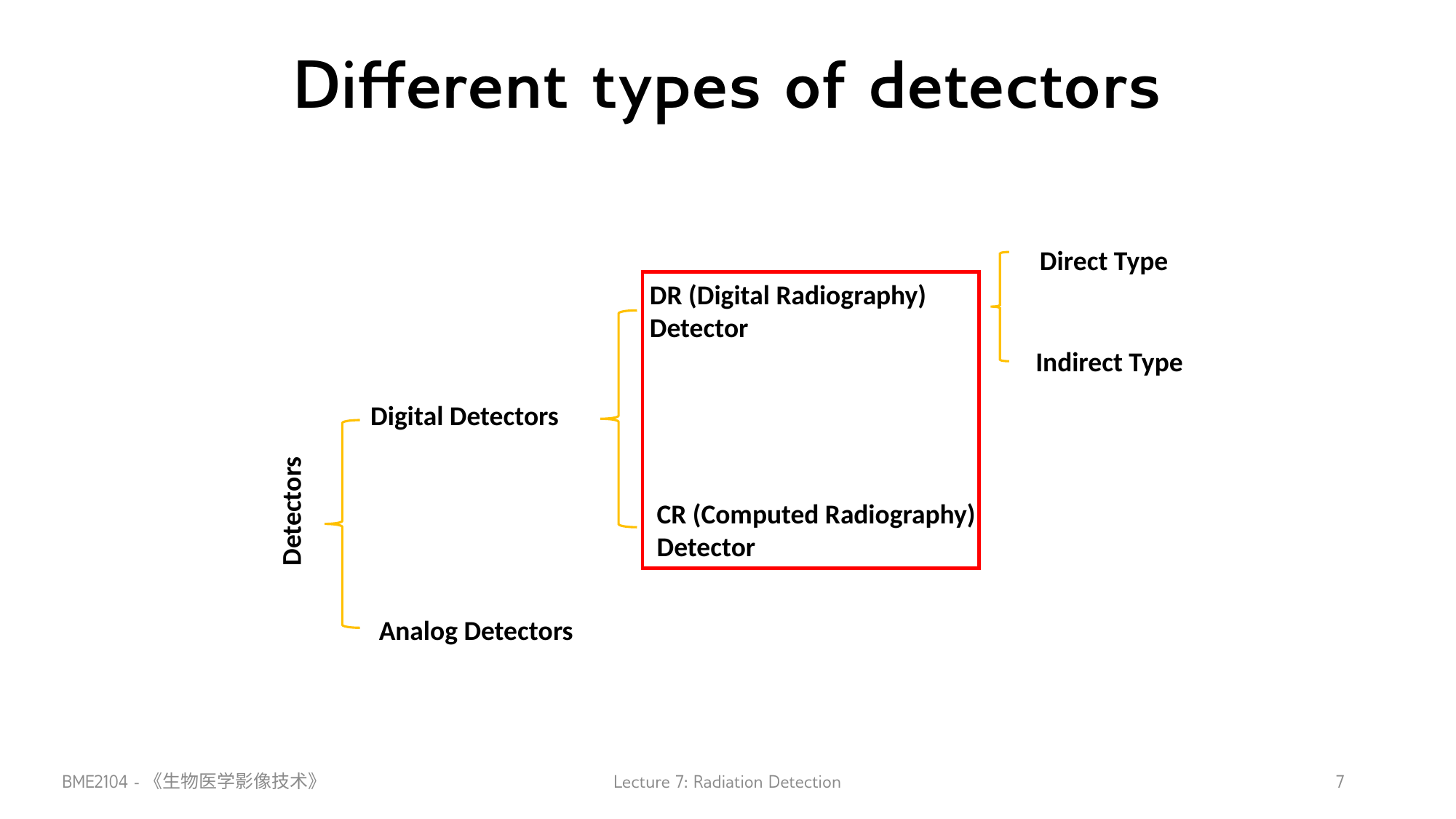

# Different types of detectors
Direct Type

DR (Digital Radiography) Detector

Indirect Type
Digital Detectors

Detectors
CR (Computed Radiography) Detector
Analog Detectors
BME2104 -《生物医学影像技术》
Lecture 7: Radiation Detection
7